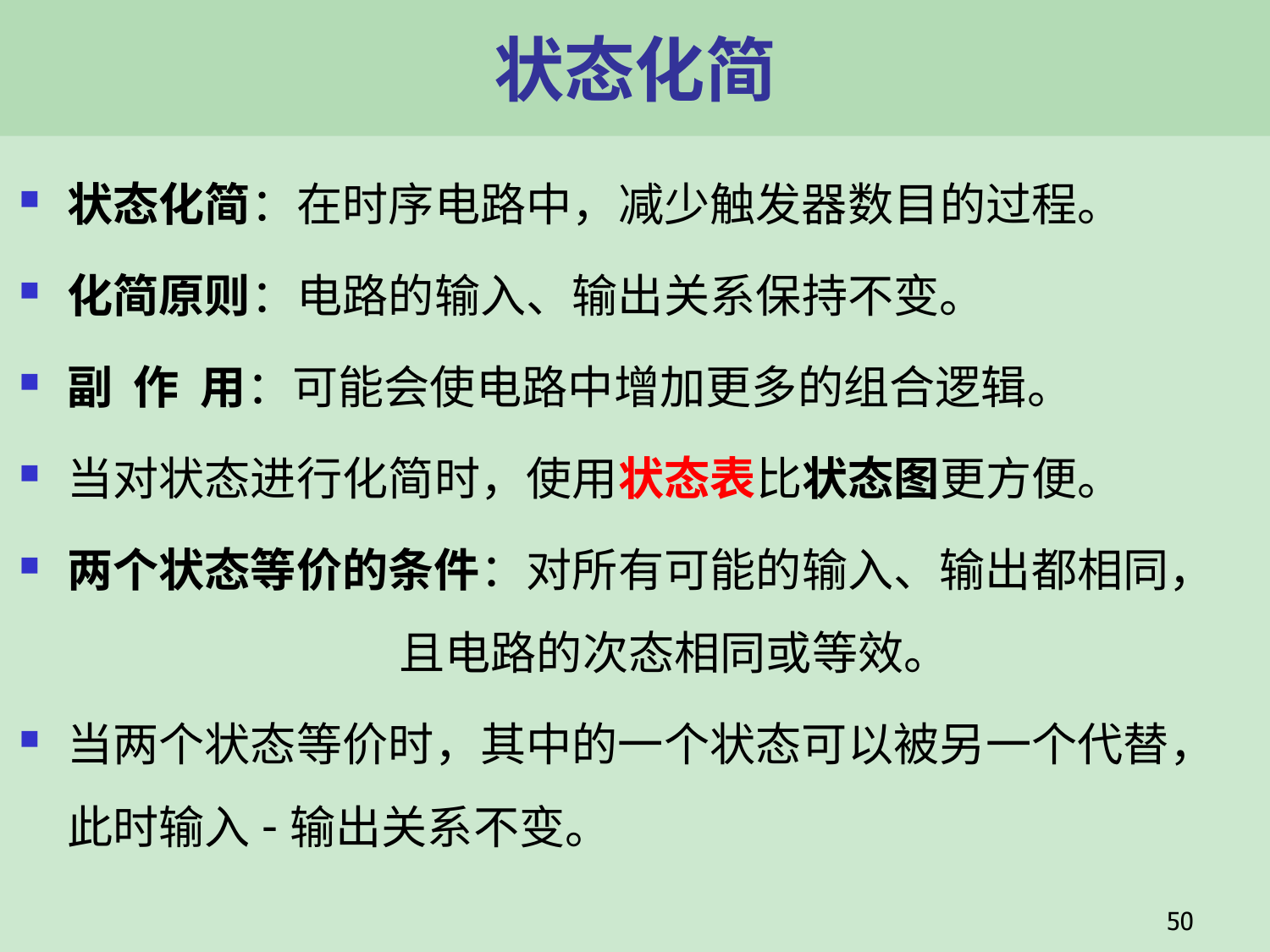

# 状态化简
状态化简：在时序电路中，减少触发器数目的过程。
化简原则：电路的输入、输出关系保持不变。
副  作  用：可能会使电路中增加更多的组合逻辑。
当对状态进行化简时，使用状态表比状态图更方便。
两个状态等价的条件：对所有可能的输入、输出都相同，
                                且电路的次态相同或等效。
当两个状态等价时，其中的一个状态可以被另一个代替，此时输入-输出关系不变。
50